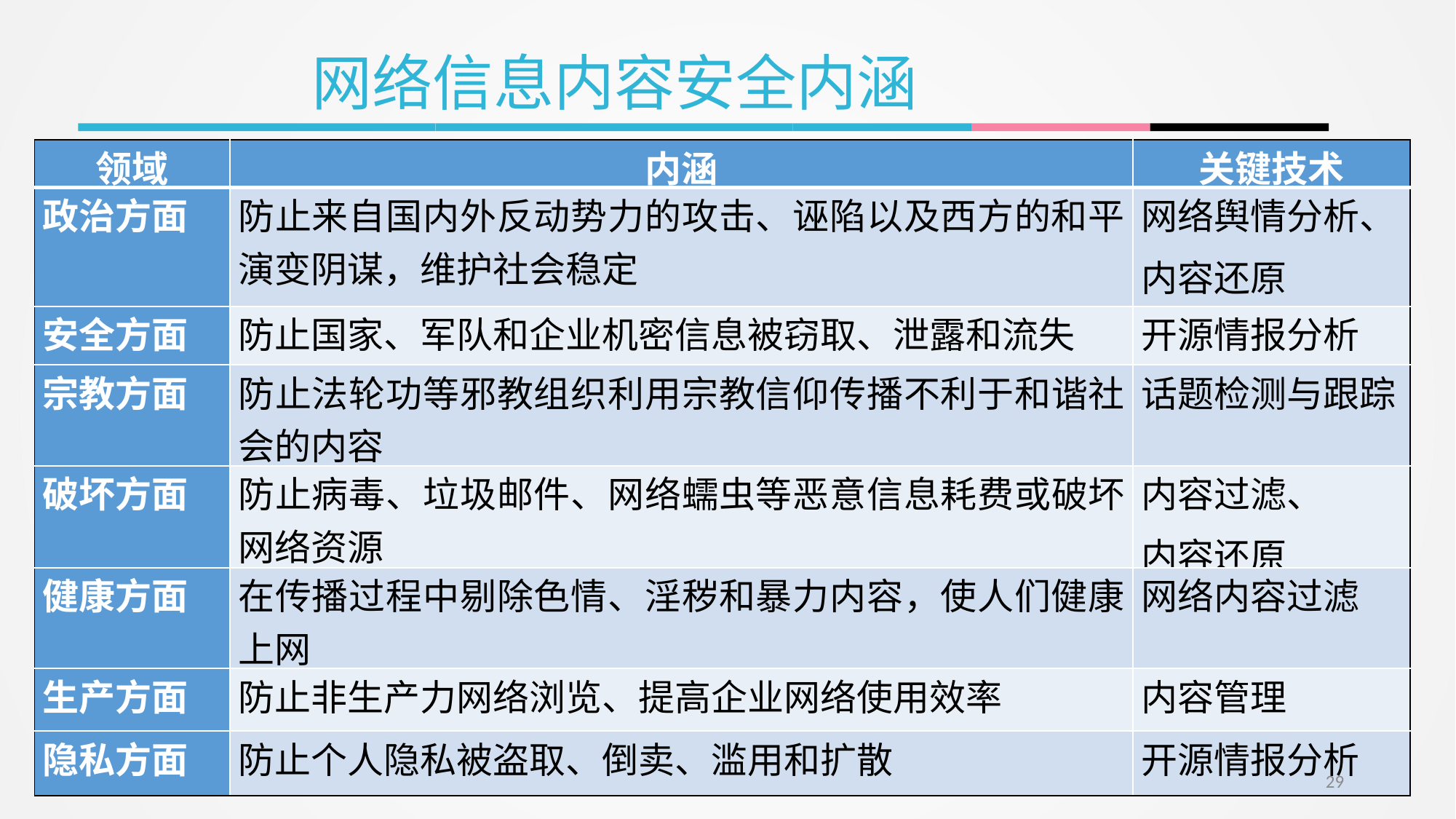

网络信息内容安全内涵

| 领域 | 内涵 | 关键技术 |
| --- | --- | --- |
| 政治方面 | 防止来自国内外反动势力的攻击、诬陷以及西方的和平演变阴谋，维护社会稳定 | 网络舆情分析、 内容还原 |
| 安全方面 | 防止国家、军队和企业机密信息被窃取、泄露和流失 | 开源情报分析 |
| 宗教方面 | 防止法轮功等邪教组织利用宗教信仰传播不利于和谐社会的内容 | 话题检测与跟踪 |
| 破坏方面 | 防止病毒、垃圾邮件、网络蠕虫等恶意信息耗费或破坏网络资源 | 内容过滤、 内容还原 |
| 健康方面 | 在传播过程中剔除色情、淫秽和暴力内容，使人们健康上网 | 网络内容过滤 |
| 生产方面 | 防止非生产力网络浏览、提高企业网络使用效率 | 内容管理 |
| 隐私方面 | 防止个人隐私被盗取、倒卖、滥用和扩散 | 开源情报分析 |
29